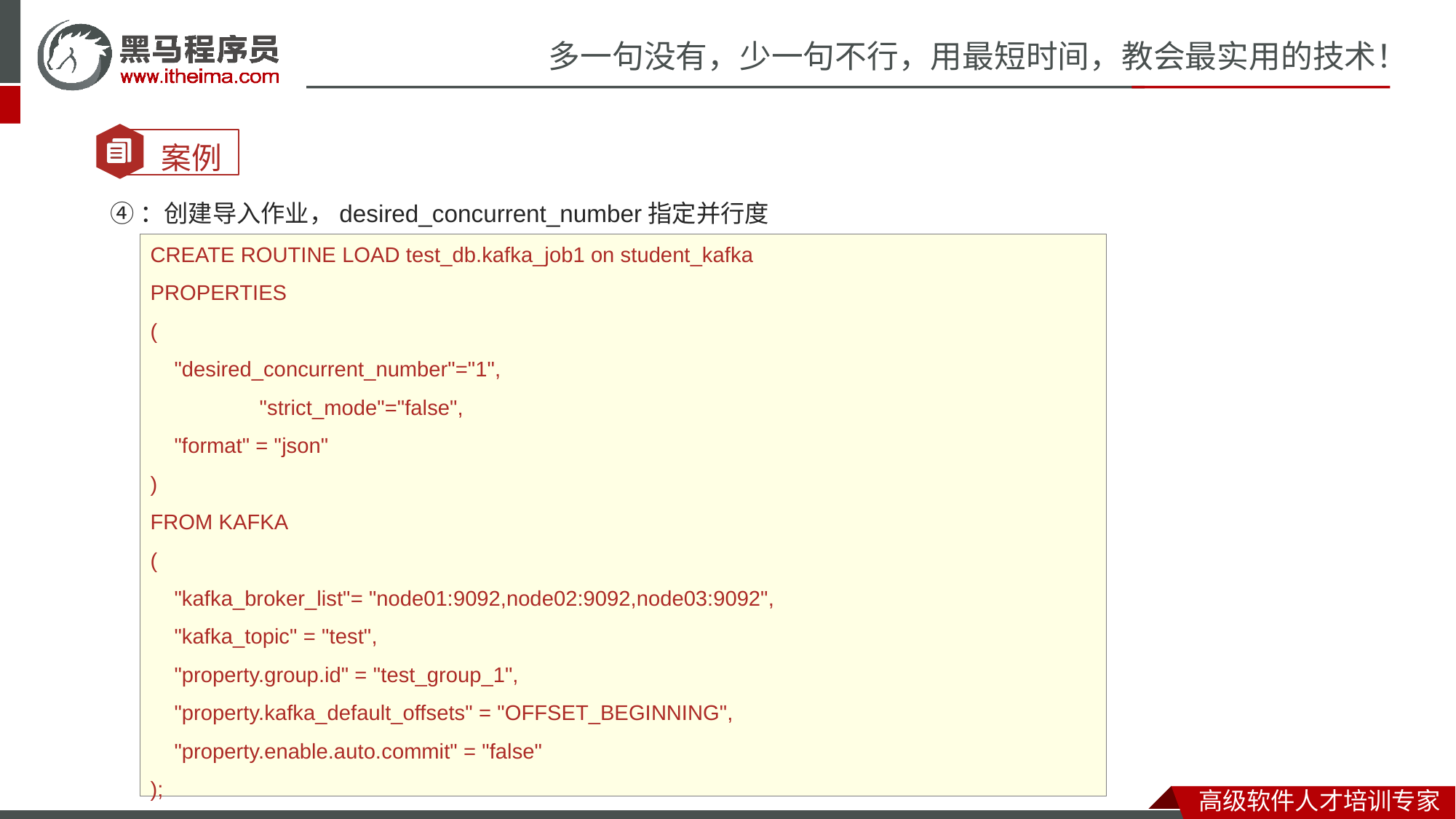

④：创建导入作业，desired_concurrent_number指定并行度
CREATE ROUTINE LOAD test_db.kafka_job1 on student_kafka
PROPERTIES
(
    "desired_concurrent_number"="1",
	"strict_mode"="false",
    "format" = "json"
)
FROM KAFKA
(
    "kafka_broker_list"= "node01:9092,node02:9092,node03:9092",
    "kafka_topic" = "test",
    "property.group.id" = "test_group_1",
    "property.kafka_default_offsets" = "OFFSET_BEGINNING",
    "property.enable.auto.commit" = "false"
);